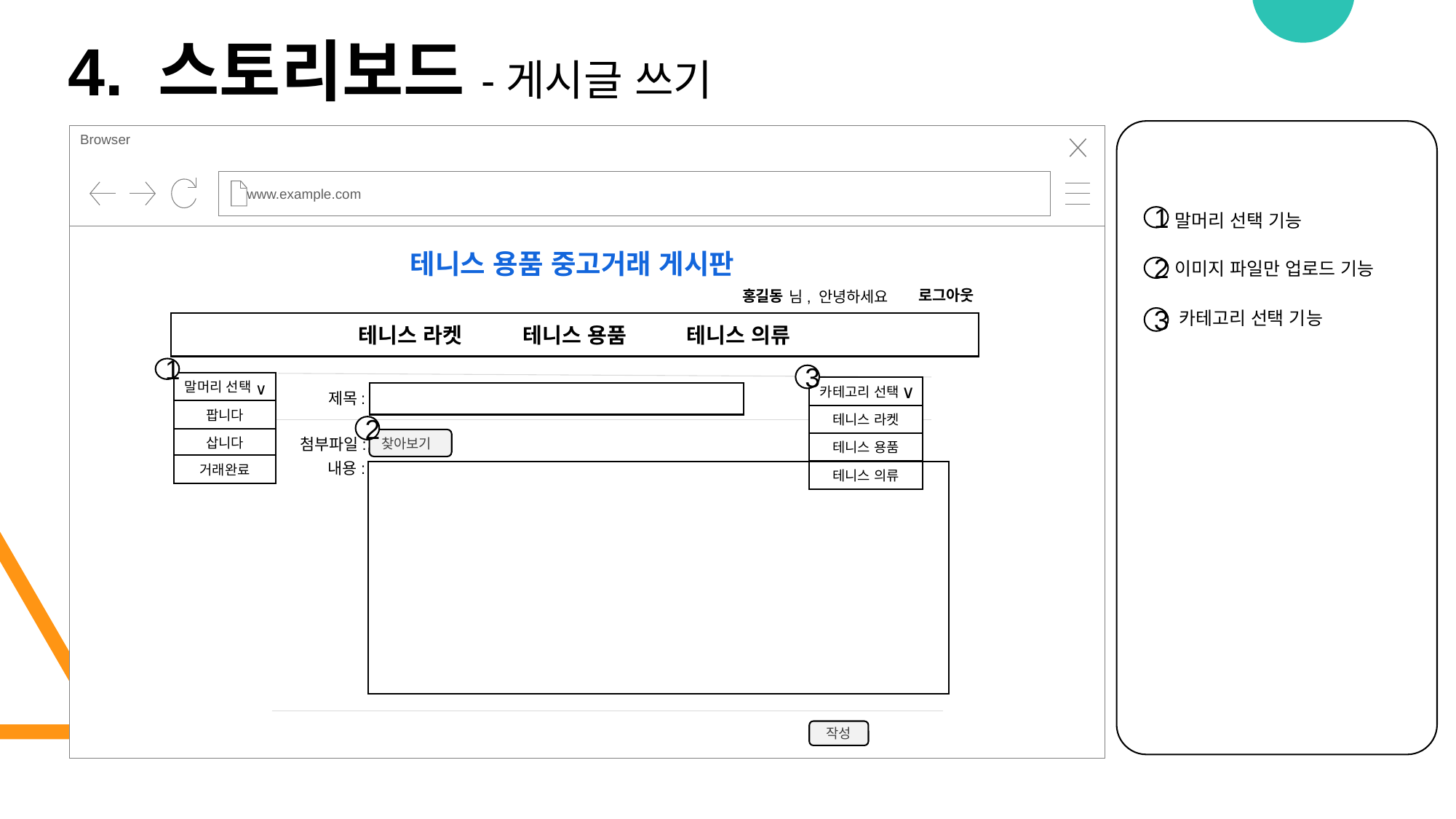

4. 스토리보드-게시글 쓰기
로그인 페이지로 이동
Browser

www.example.com

말머리 선택 기능
1
테니스 용품 중고거래 게시판
이미지 파일만 업로드 기능
2
로그아웃
홍길동
님, 안녕하세요
카테고리 선택 기능
3
테니스 라켓          테니스 용품          테니스 의류
1
3
말머리 선택
∨
∨
카테고리 선택

제목:
팝니다
테니스 라켓
2
삽니다
첨부파일:
찾아보기
테니스 용품
내용:
거래완료

테니스 의류
작성